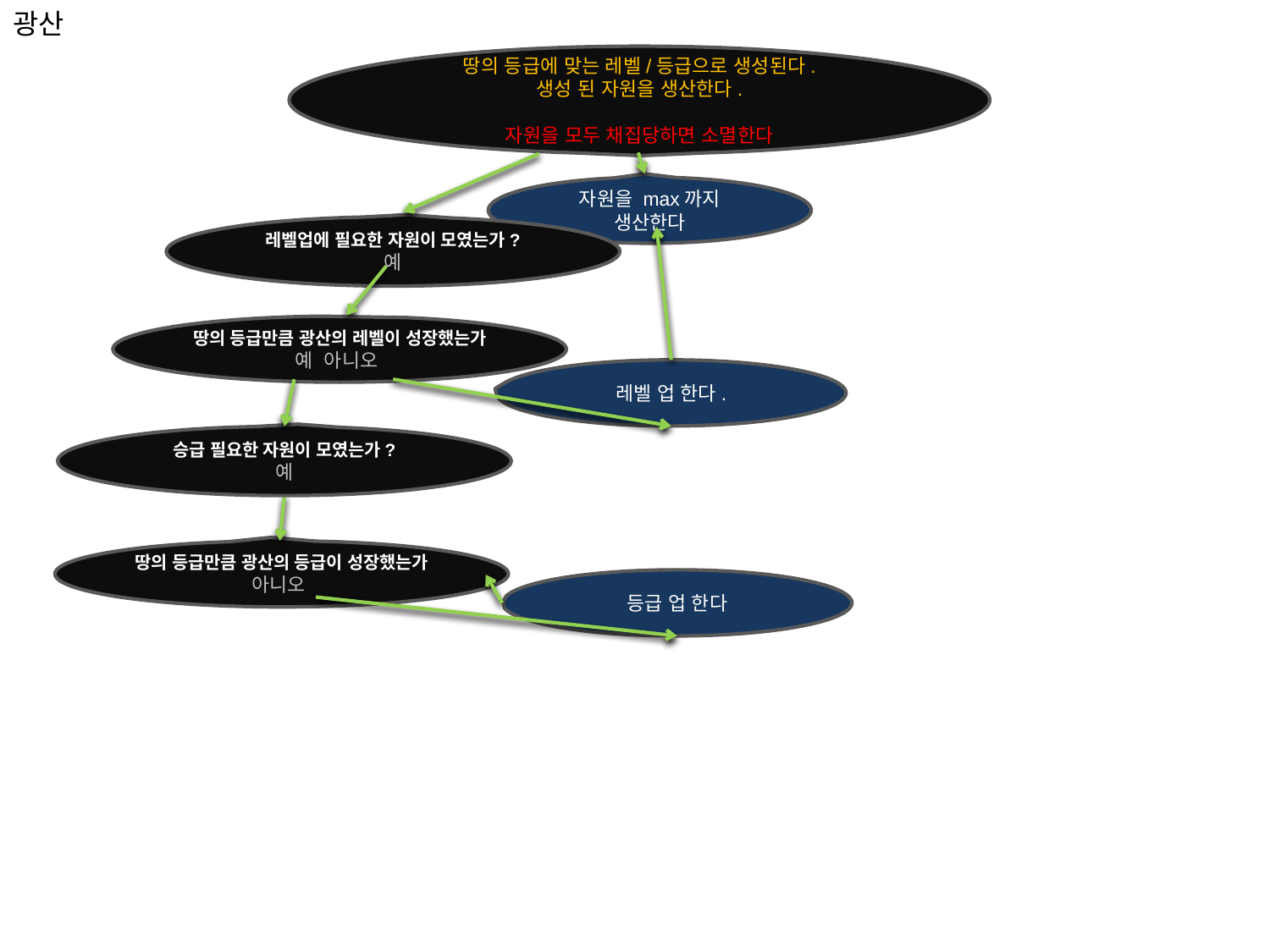

광산
땅의 등급에 맞는 레벨/등급으로 생성된다.
생성 된 자원을 생산한다.

자원을 모두 채집당하면 소멸한다
자원을 max까지 생산한다
레벨업에 필요한 자원이 모였는가?
예
땅의 등급만큼 광산의 레벨이 성장했는가
예  아니오
레벨 업 한다.
승급 필요한 자원이 모였는가?
예
땅의 등급만큼 광산의 등급이 성장했는가
아니오
등급 업 한다